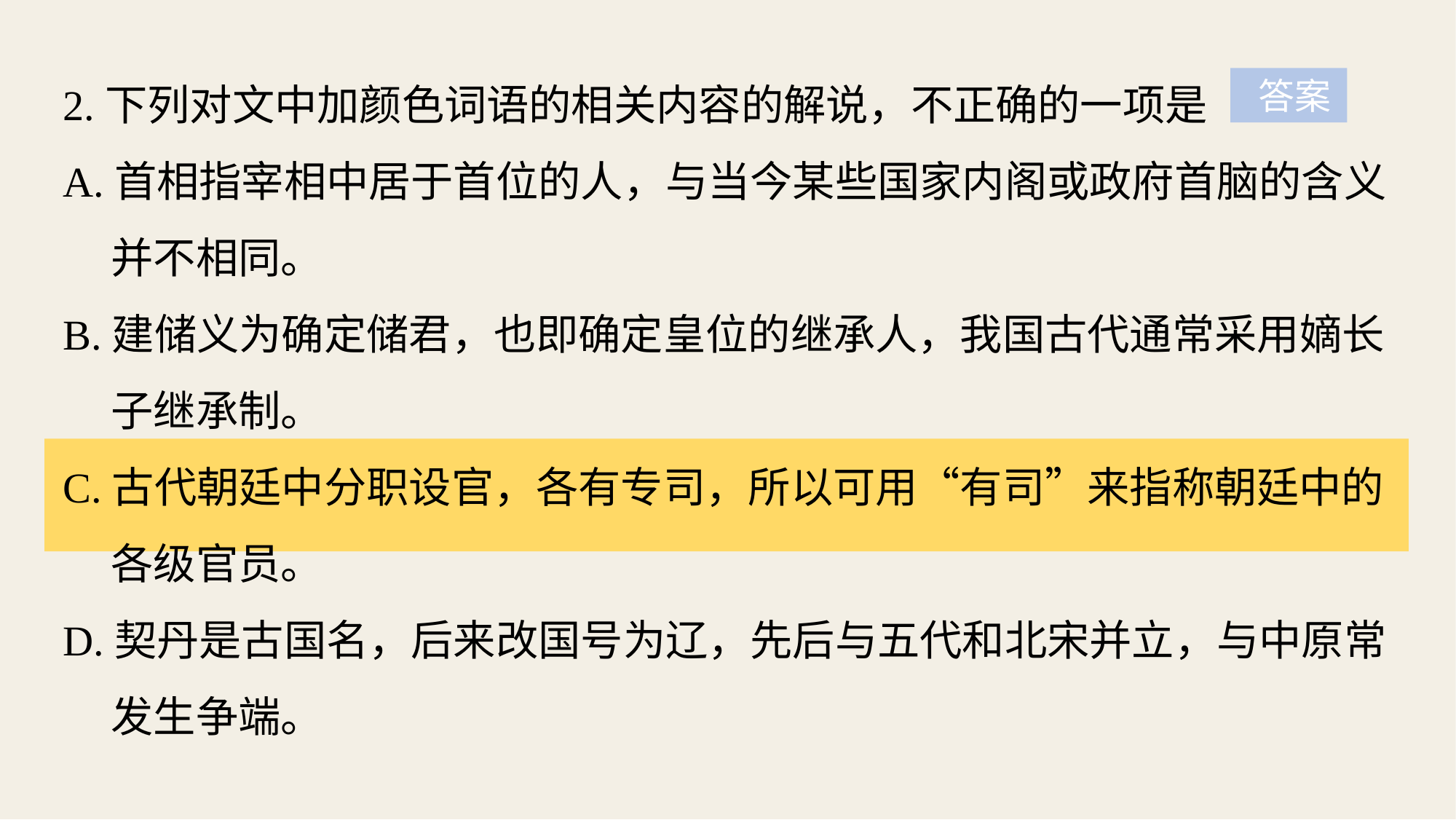

2.下列对文中加颜色词语的相关内容的解说，不正确的一项是
A.首相指宰相中居于首位的人，与当今某些国家内阁或政府首脑的含义
    并不相同。
B.建储义为确定储君，也即确定皇位的继承人，我国古代通常采用嫡长
    子继承制。
C.古代朝廷中分职设官，各有专司，所以可用“有司”来指称朝廷中的
    各级官员。
D.契丹是古国名，后来改国号为辽，先后与五代和北宋并立，与中原常
    发生争端。
 答案